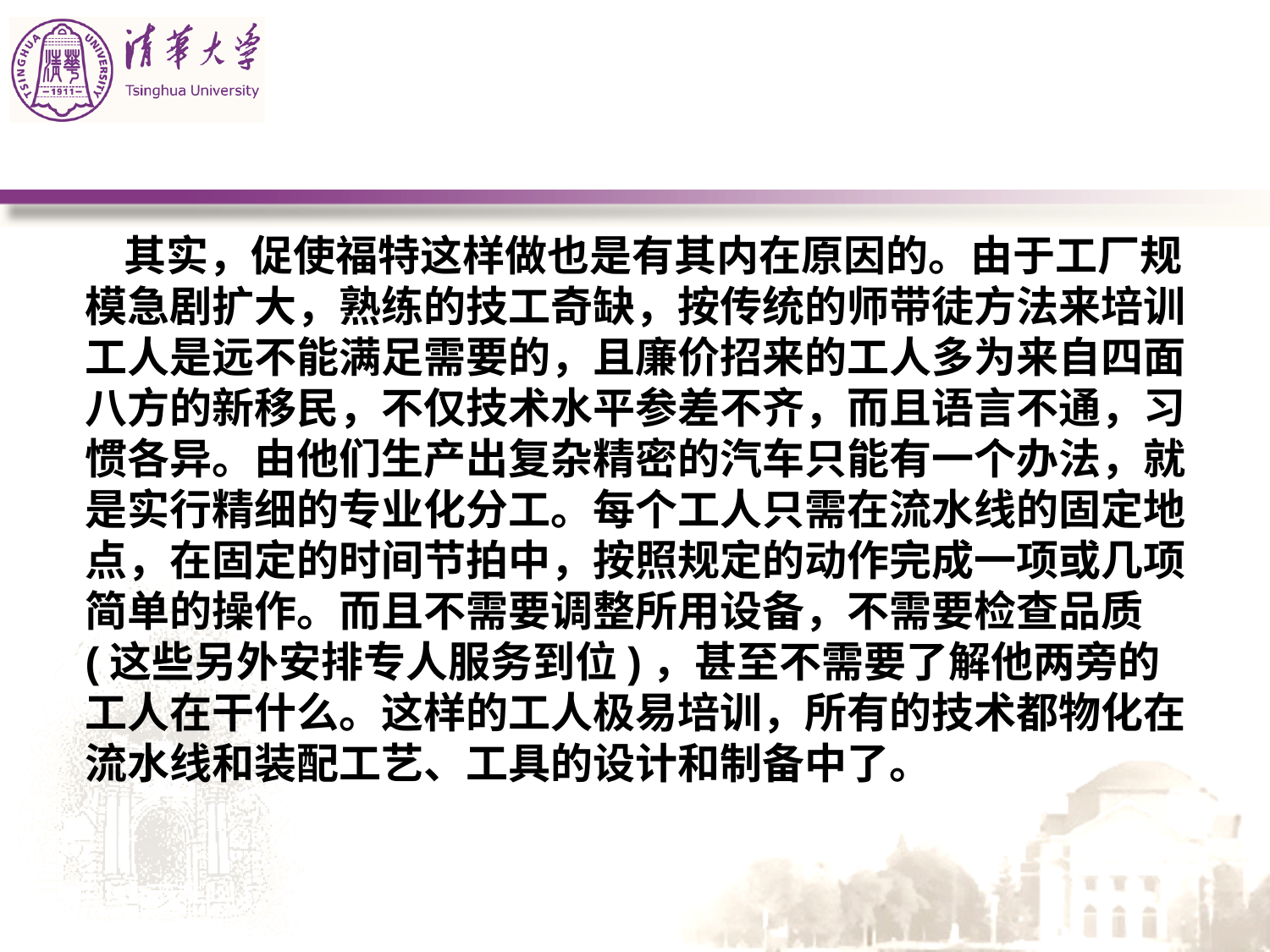

#
        其实，促使福特这样做也是有其内在原因的。由于工厂规模急剧扩大，熟练的技工奇缺，按传统的师带徒方法来培训工人是远不能满足需要的，且廉价招来的工人多为来自四面八方的新移民，不仅技术水平参差不齐，而且语言不通，习惯各异。由他们生产出复杂精密的汽车只能有一个办法，就是实行精细的专业化分工。每个工人只需在流水线的固定地点，在固定的时间节拍中，按照规定的动作完成一项或几项简单的操作。而且不需要调整所用设备，不需要检查品质(这些另外安排专人服务到位)，甚至不需要了解他两旁的工人在干什么。这样的工人极易培训，所有的技术都物化在流水线和装配工艺、工具的设计和制备中了。